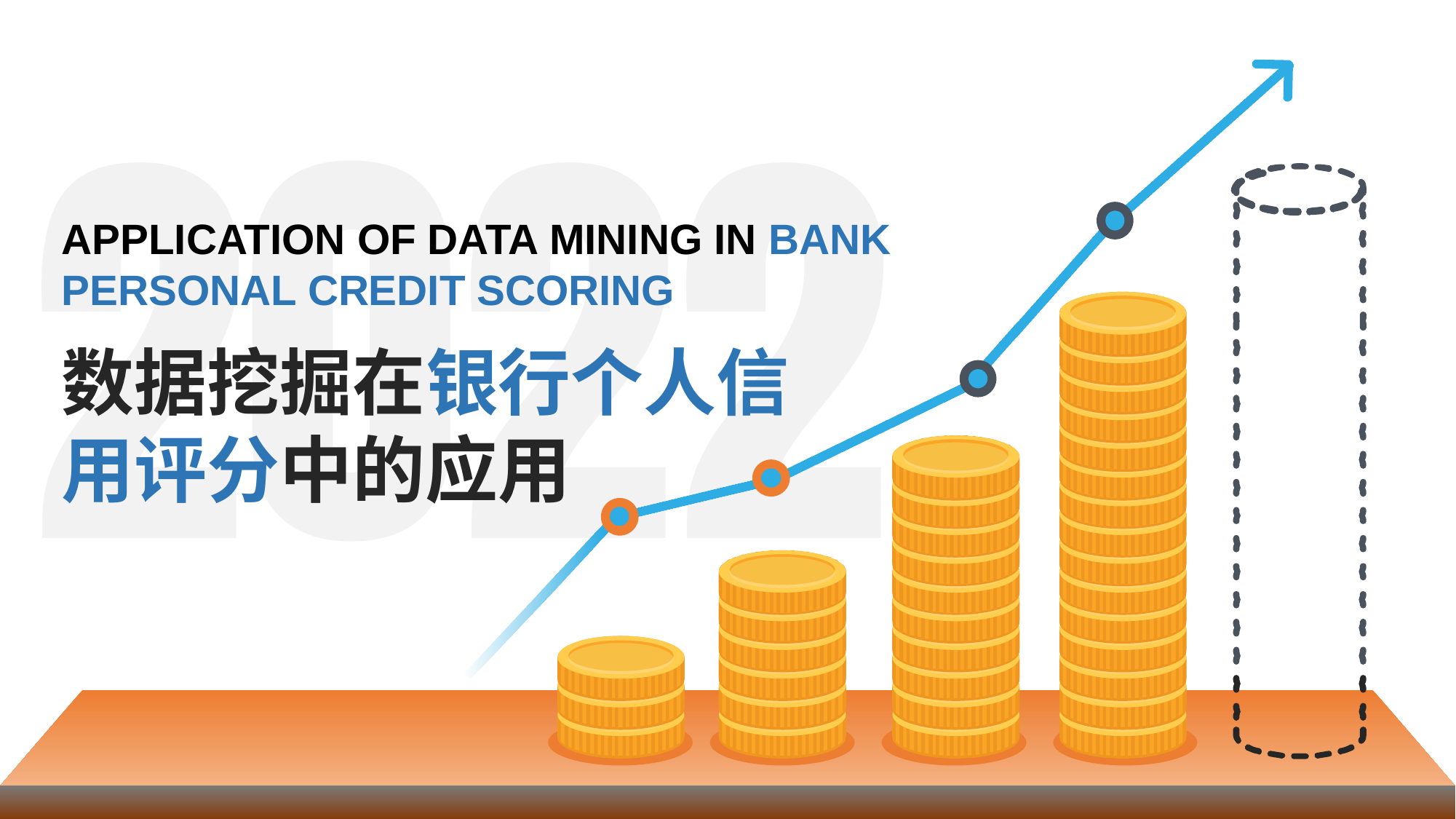

2022
Application of data mining in bank personal credit scoring
数据挖掘在银行个人信用评分中的应用